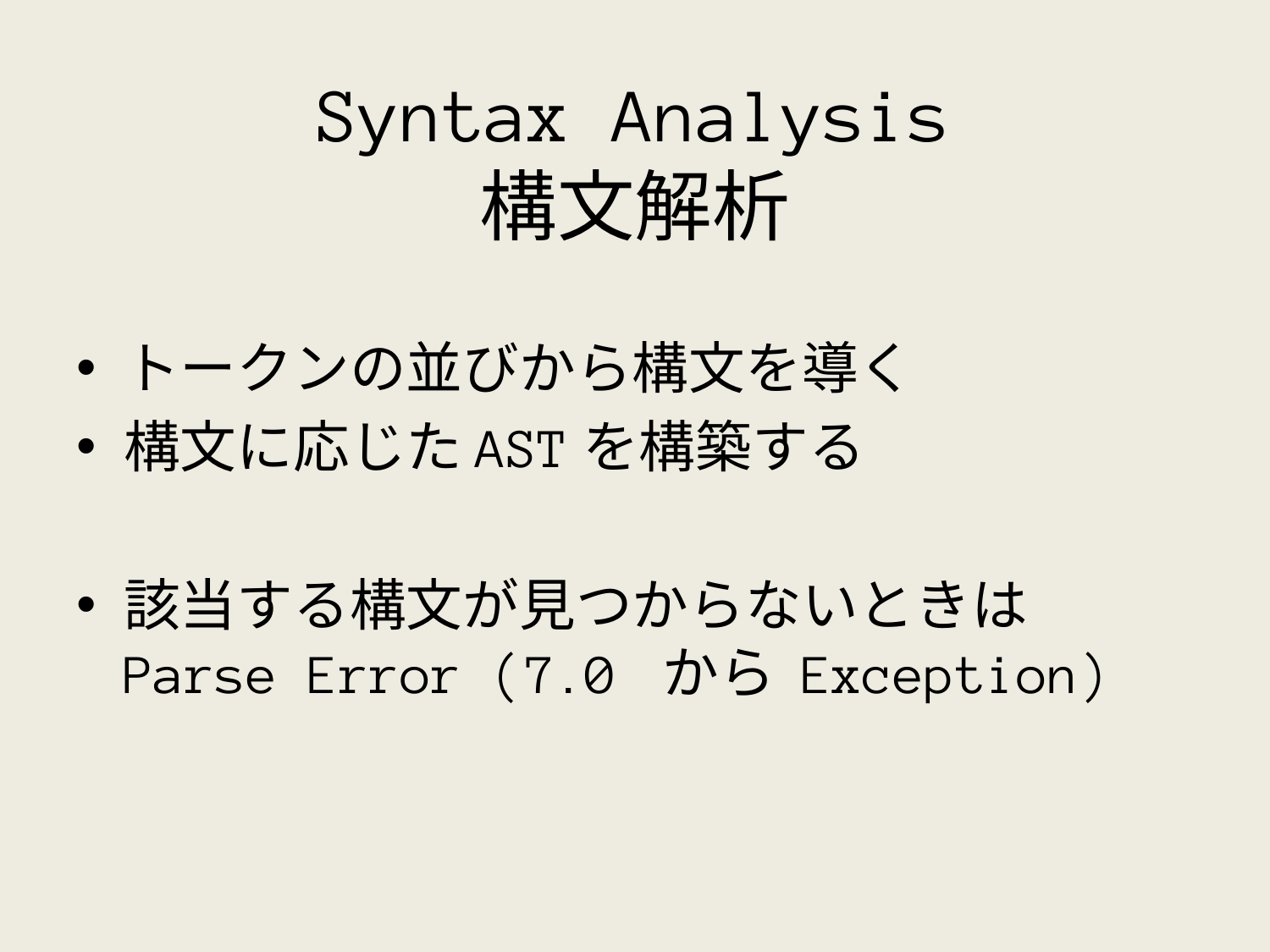

# Syntax Analysis 構文解析
トークンの並びから構文を導く
構文に応じたASTを構築する

該当する構文が見つからないときは Parse Error (7.0 から Exception)